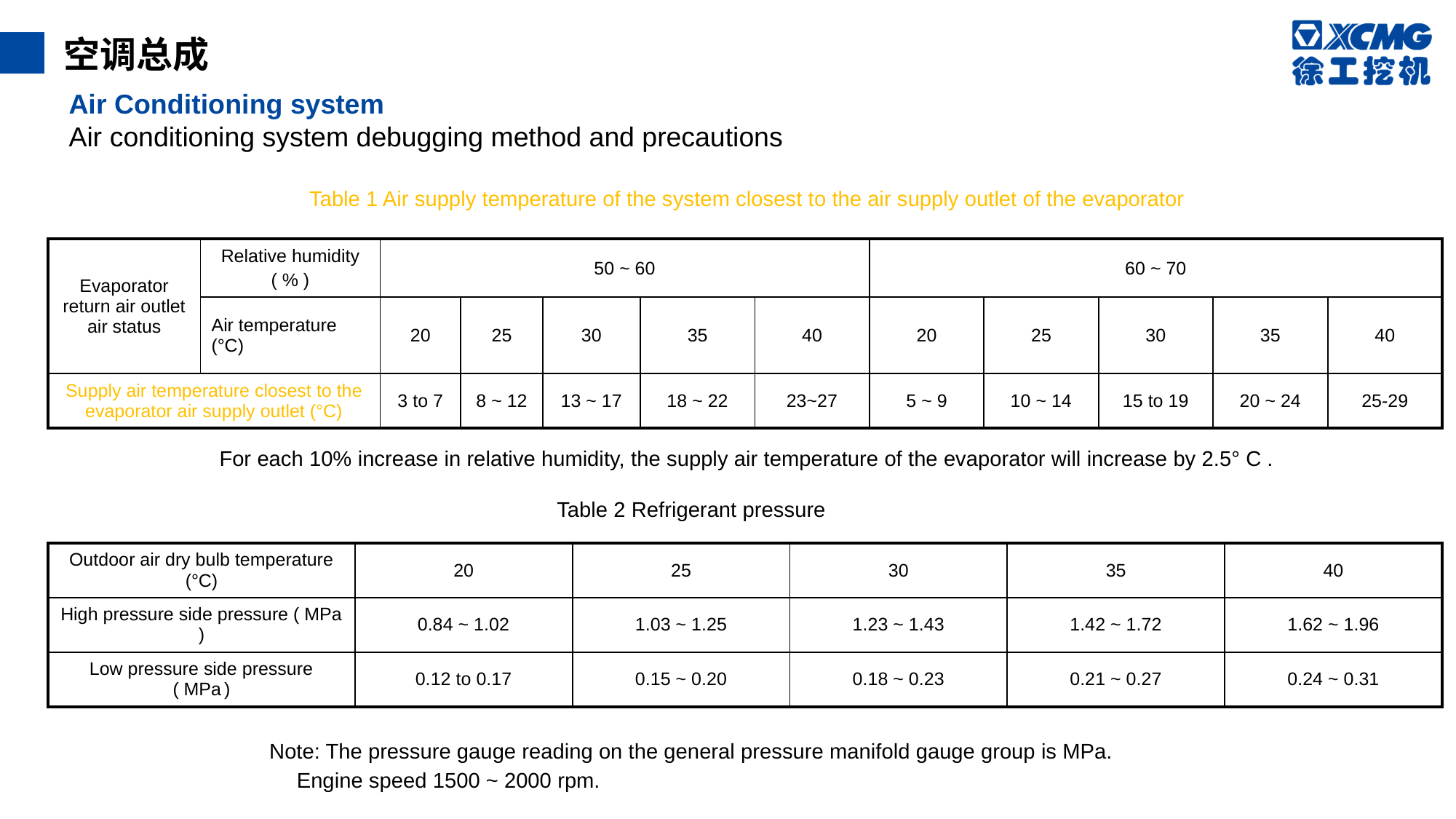

空调总成

Air Conditioning system
Air conditioning system debugging method and precautions
Table 1 Air supply temperature of the system closest to the air supply outlet of the evaporator
| Evaporator return air outlet air status | Relative humidity ( % ) | 50 ~ 60 |  |  |  |  | 60 ~ 70 |  |  |  |  |
| --- | --- | --- | --- | --- | --- | --- | --- | --- | --- | --- | --- |
|  | Air temperature (°C) | 20 | 25 | 30 | 35 | 40 | 20 | 25 | 30 | 35 | 40 |
| Supply air temperature closest to the evaporator air supply outlet (°C) |  | 3 to 7 | 8 ~ 12 | 13 ~ 17 | 18 ~ 22 | 23~27 | 5 ~ 9 | 10 ~ 14 | 15 to 19 | 20 ~ 24 | 25-29 |
For each 10% increase in relative humidity, the supply air temperature of the evaporator will increase by 2.5° C .
Table 2 Refrigerant pressure

Note: The pressure gauge reading on the general pressure manifold gauge group is MPa.
            Engine speed 1500 ~ 2000 rpm.

| Outdoor air dry bulb temperature (°C) | 20 | 25 | 30 | 35 | 40 |
| --- | --- | --- | --- | --- | --- |
| High pressure side pressure ( MPa ) | 0.84 ~ 1.02 | 1.03 ~ 1.25 | 1.23 ~ 1.43 | 1.42 ~ 1.72 | 1.62 ~ 1.96 |
| Low pressure side pressure ( MPa ) | 0.12 to 0.17 | 0.15 ~ 0.20 | 0.18 ~ 0.23 | 0.21 ~ 0.27 | 0.24 ~ 0.31 |